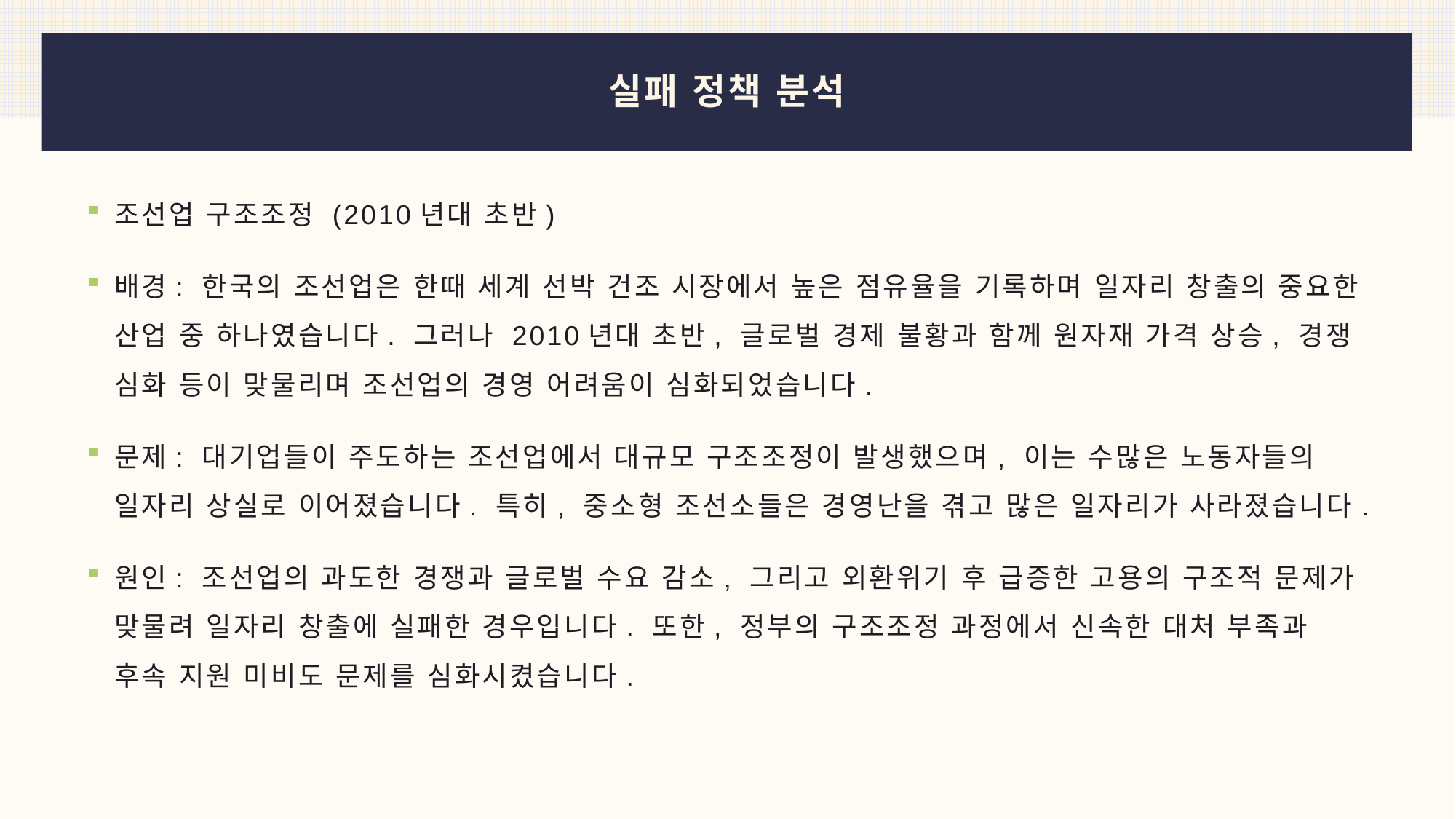

# 실패 정책 분석
조선업 구조조정 (2010년대 초반)
배경: 한국의 조선업은 한때 세계 선박 건조 시장에서 높은 점유율을 기록하며 일자리 창출의 중요한 산업 중 하나였습니다. 그러나 2010년대 초반, 글로벌 경제 불황과 함께 원자재 가격 상승, 경쟁 심화 등이 맞물리며 조선업의 경영 어려움이 심화되었습니다.
문제: 대기업들이 주도하는 조선업에서 대규모 구조조정이 발생했으며, 이는 수많은 노동자들의 일자리 상실로 이어졌습니다. 특히, 중소형 조선소들은 경영난을 겪고 많은 일자리가 사라졌습니다.
원인: 조선업의 과도한 경쟁과 글로벌 수요 감소, 그리고 외환위기 후 급증한 고용의 구조적 문제가 맞물려 일자리 창출에 실패한 경우입니다. 또한, 정부의 구조조정 과정에서 신속한 대처 부족과 후속 지원 미비도 문제를 심화시켰습니다.